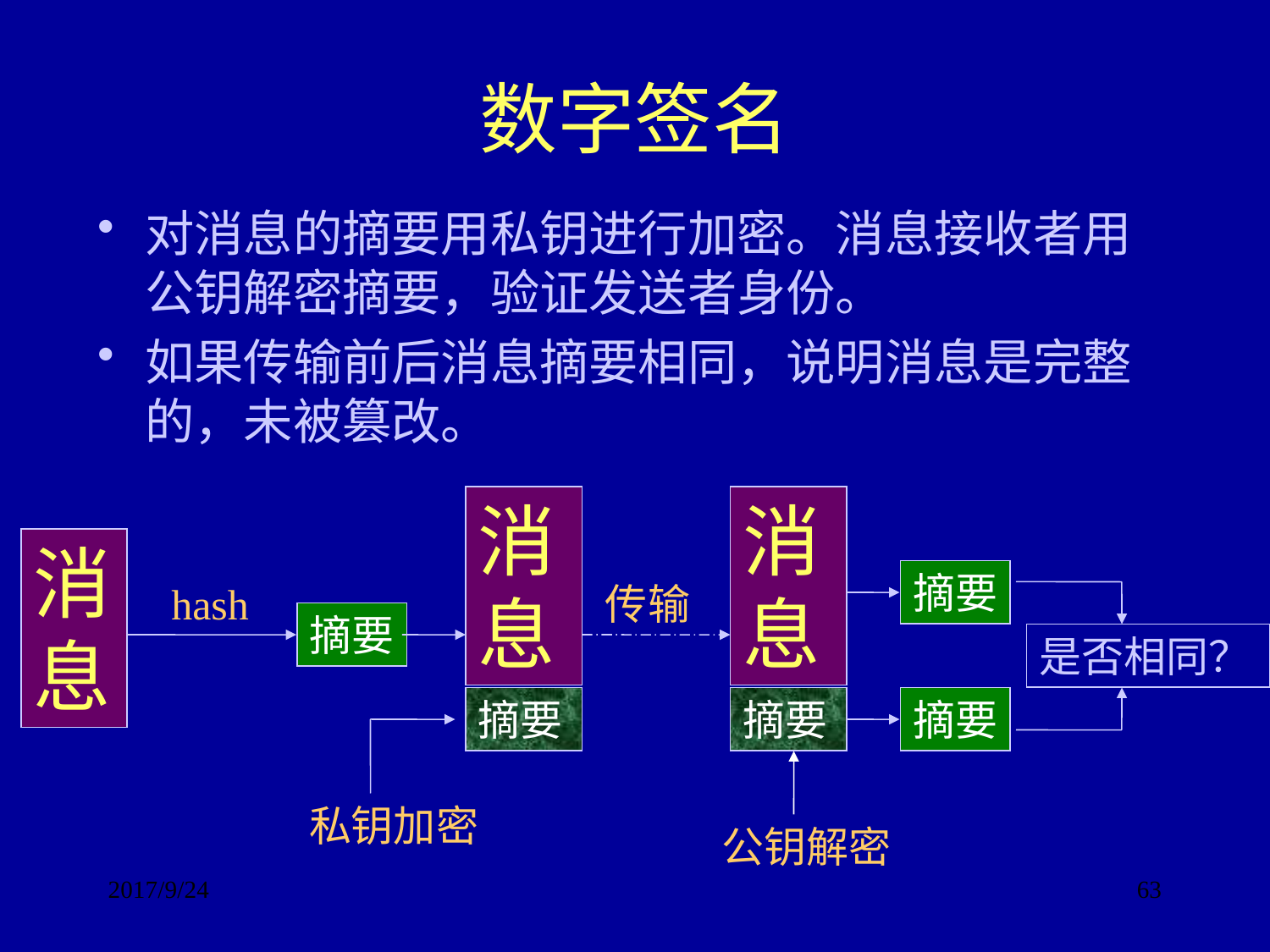

# 数字签名
对消息的摘要用私钥进行加密。消息接收者用公钥解密摘要，验证发送者身份。
如果传输前后消息摘要相同，说明消息是完整的，未被篡改。
消息
消息
消息
摘要
hash
传输

摘要
是否相同？

摘要
摘要
摘要

私钥加密
公钥解密
2017/9/24
63